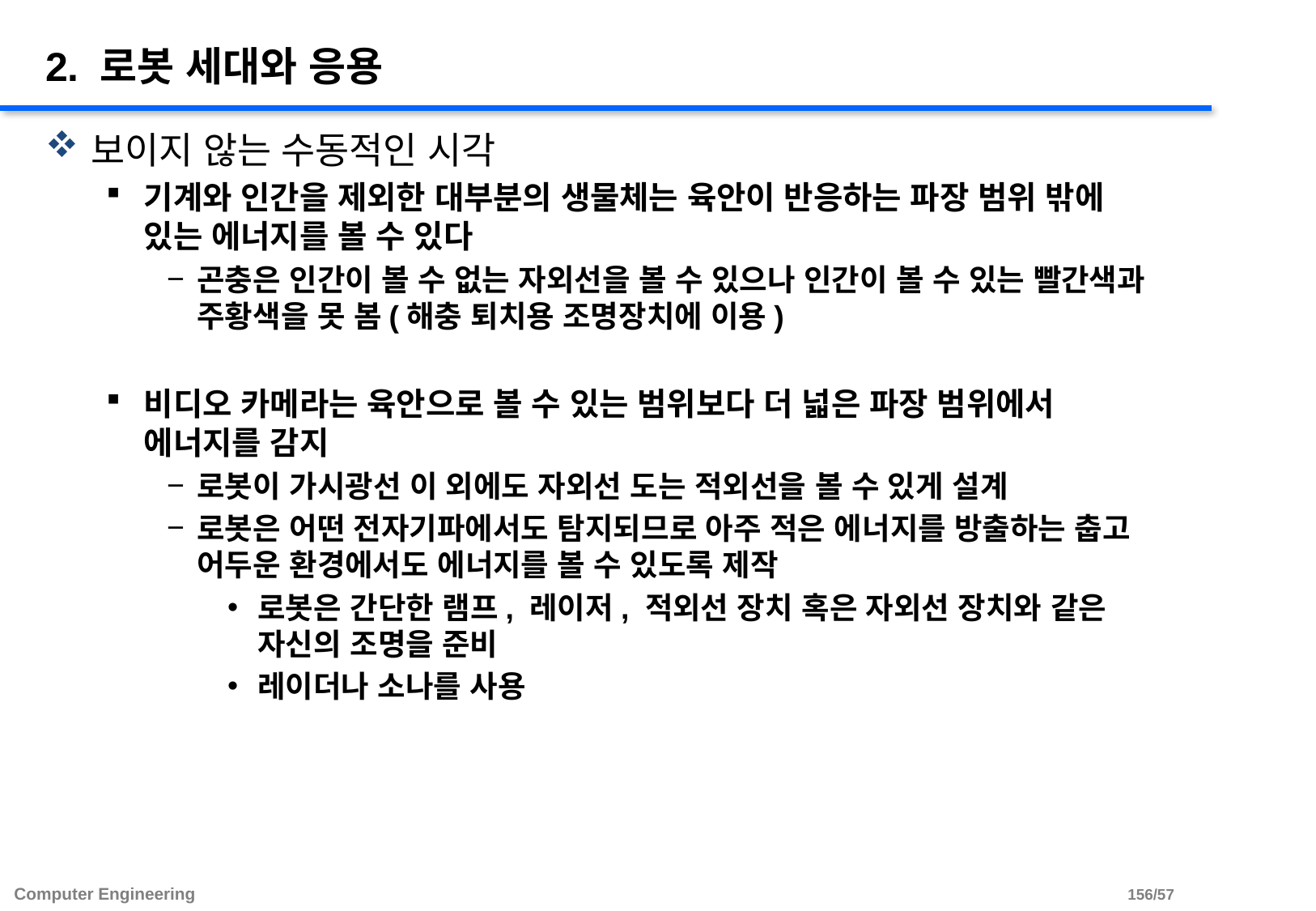

# 2. 로봇 세대와 응용
보이지 않는 수동적인 시각
기계와 인간을 제외한 대부분의 생물체는 육안이 반응하는 파장 범위 밖에 있는 에너지를 볼 수 있다
곤충은 인간이 볼 수 없는 자외선을 볼 수 있으나 인간이 볼 수 있는 빨간색과 주황색을 못 봄(해충 퇴치용 조명장치에 이용)

비디오 카메라는 육안으로 볼 수 있는 범위보다 더 넓은 파장 범위에서 에너지를 감지
로봇이 가시광선 이 외에도 자외선 도는 적외선을 볼 수 있게 설계
로봇은 어떤 전자기파에서도 탐지되므로 아주 적은 에너지를 방출하는 춥고 어두운 환경에서도 에너지를 볼 수 있도록 제작
로봇은 간단한 램프, 레이저, 적외선 장치 혹은 자외선 장치와 같은 자신의 조명을 준비
레이더나 소나를 사용